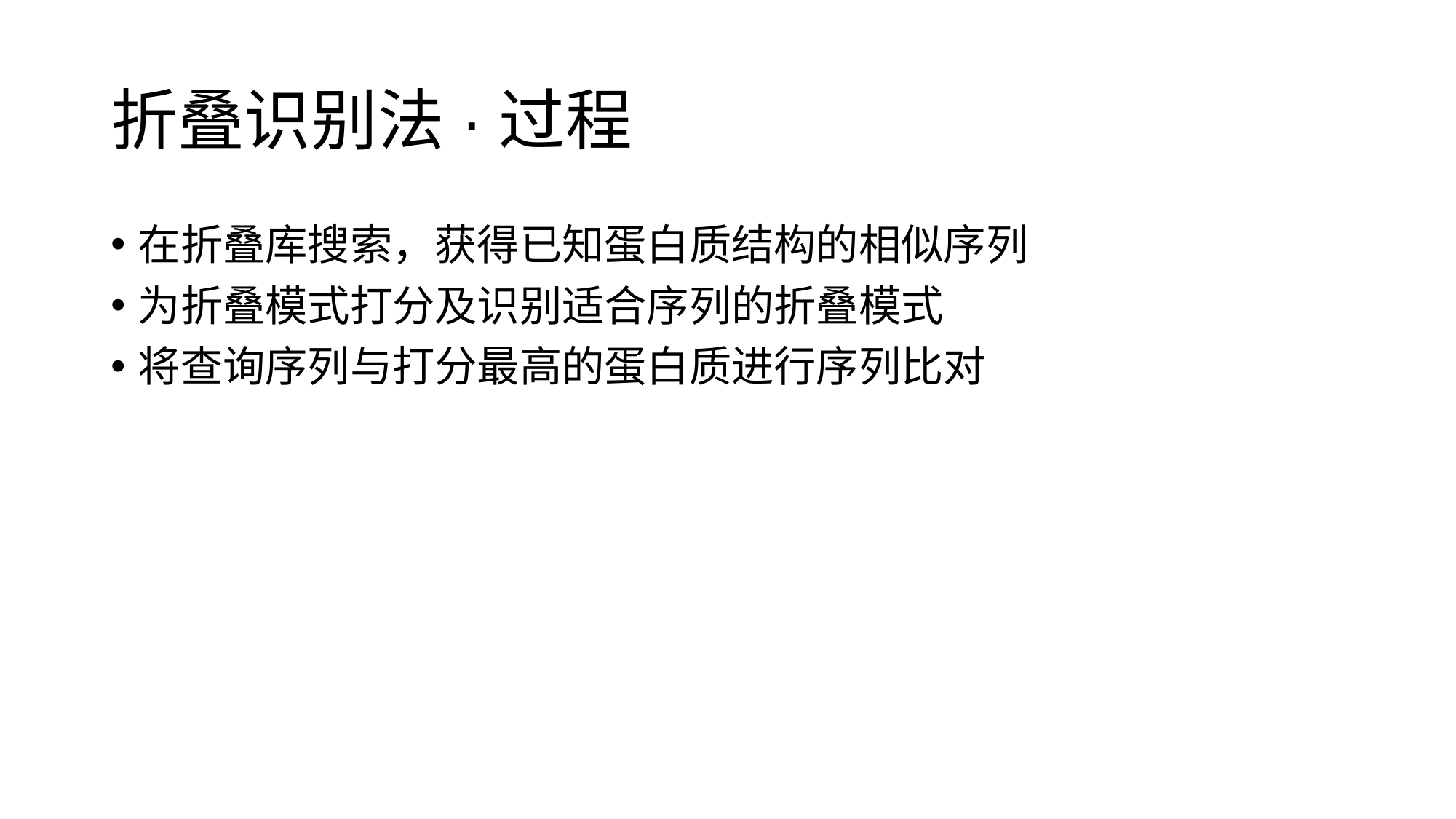

# 折叠识别法·过程
在折叠库搜索，获得已知蛋白质结构的相似序列
为折叠模式打分及识别适合序列的折叠模式
将查询序列与打分最高的蛋白质进行序列比对